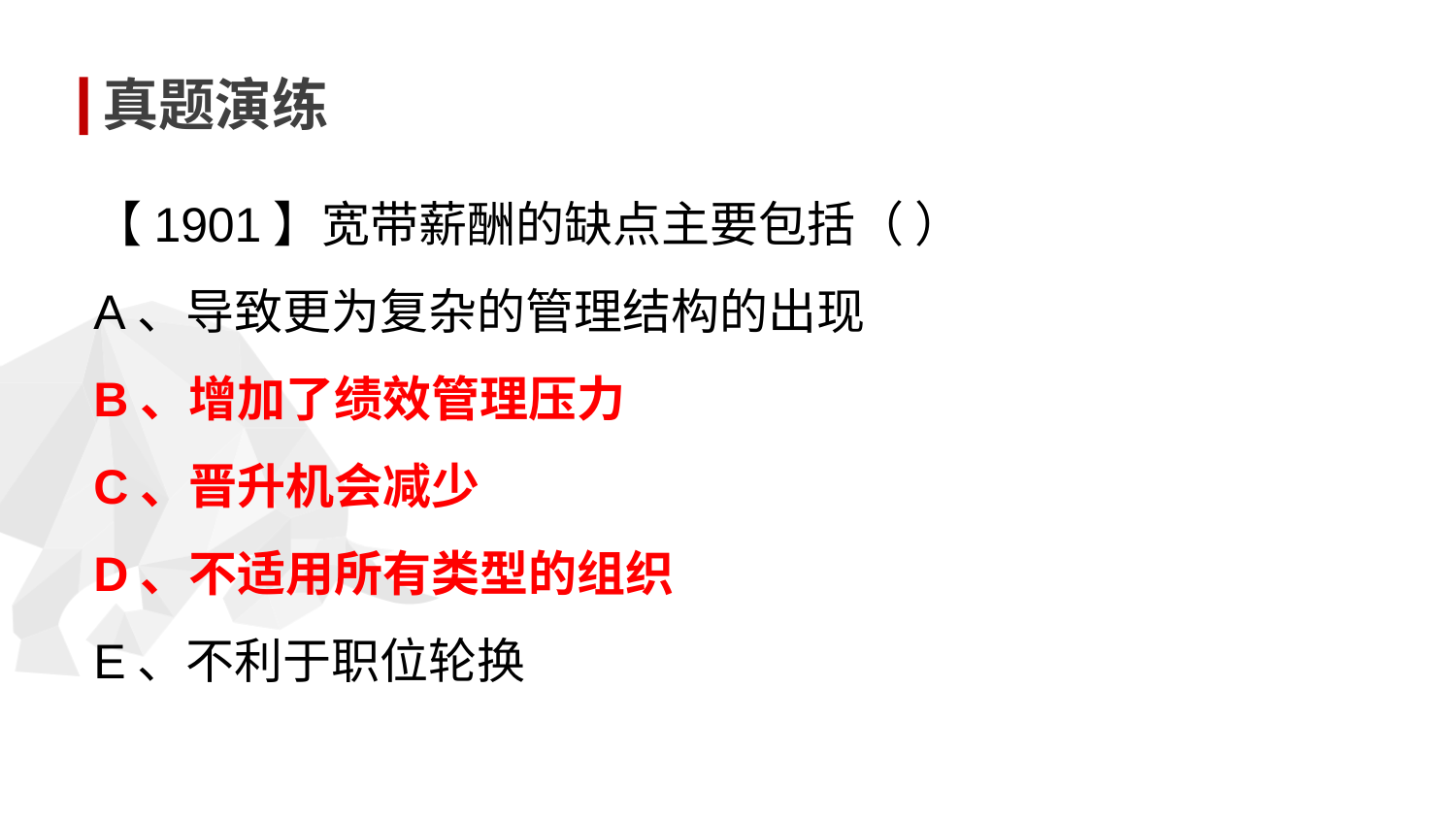

真题演练
【1901】宽带薪酬的缺点主要包括（ ）
A、导致更为复杂的管理结构的出现
B、增加了绩效管理压力
C、晋升机会减少
D、不适用所有类型的组织
E、不利于职位轮换